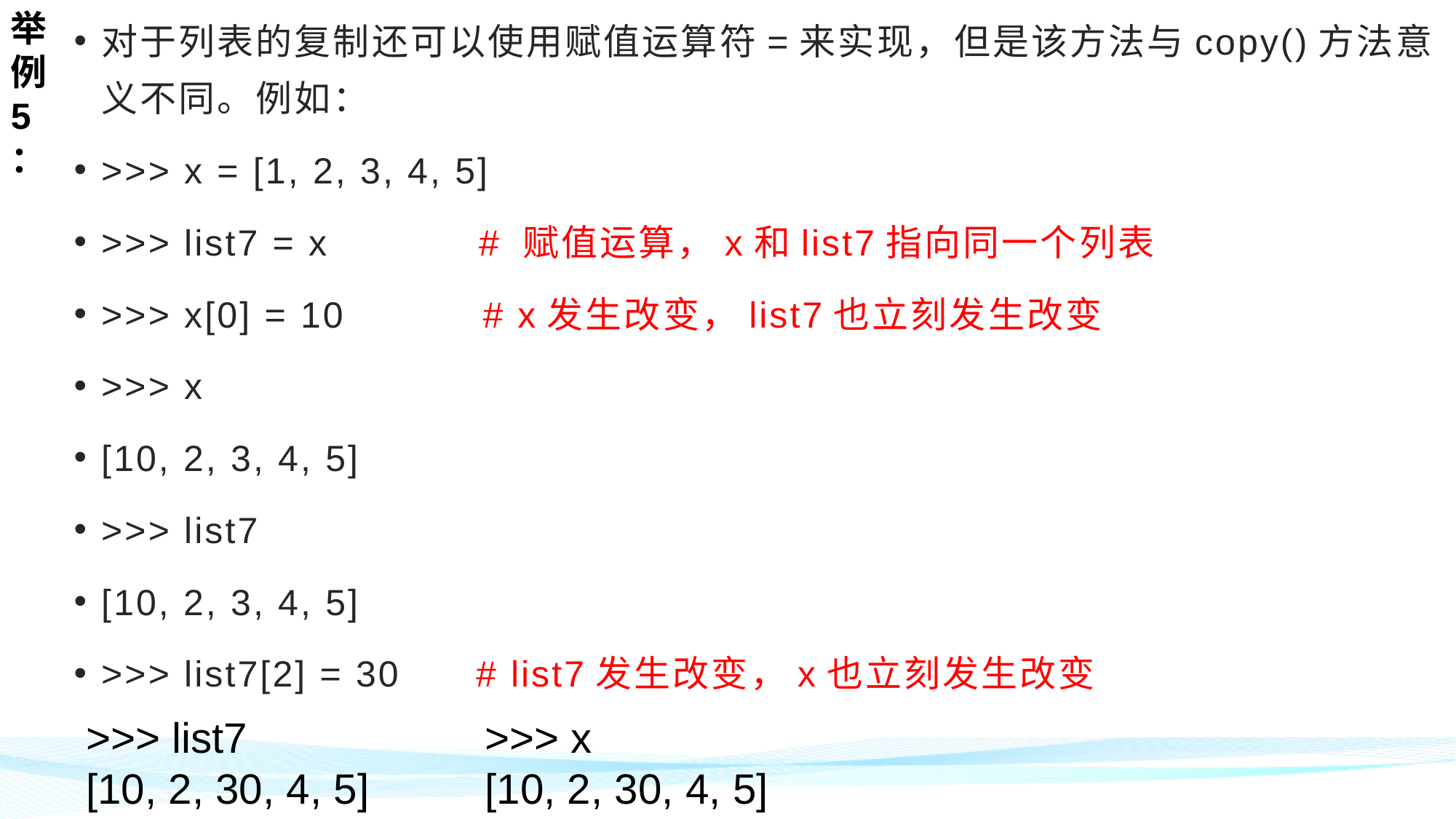

举例5：
对于列表的复制还可以使用赋值运算符=来实现，但是该方法与copy()方法意义不同。例如：
>>> x = [1, 2, 3, 4, 5]
>>> list7 = x            # 赋值运算，x和list7指向同一个列表
>>> x[0] = 10           # x发生改变，list7也立刻发生改变
>>> x
[10, 2, 3, 4, 5]
>>> list7
[10, 2, 3, 4, 5]
>>> list7[2] = 30      # list7发生改变，x也立刻发生改变

>>> list7
[10, 2, 30, 4, 5]
>>> x
[10, 2, 30, 4, 5]
31